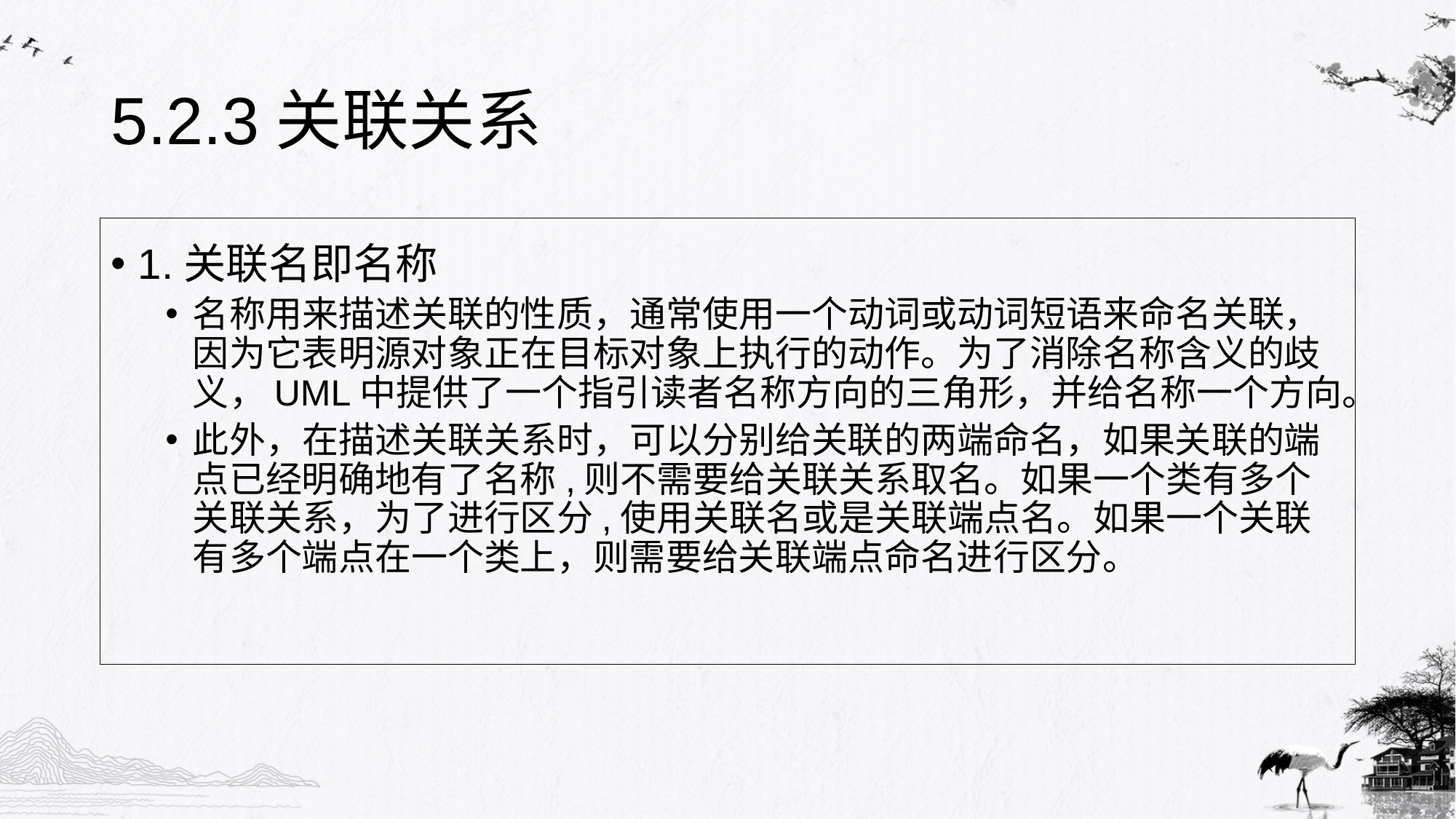

# 5.2.3关联关系
1.关联名即名称
名称用来描述关联的性质，通常使用一个动词或动词短语来命名关联，因为它表明源对象正在目标对象上执行的动作。为了消除名称含义的歧义，UML中提供了一个指引读者名称方向的三角形，并给名称一个方向。
此外，在描述关联关系时，可以分别给关联的两端命名，如果关联的端点已经明确地有了名称,则不需要给关联关系取名。如果一个类有多个关联关系，为了进行区分,使用关联名或是关联端点名。如果一个关联有多个端点在一个类上，则需要给关联端点命名进行区分。